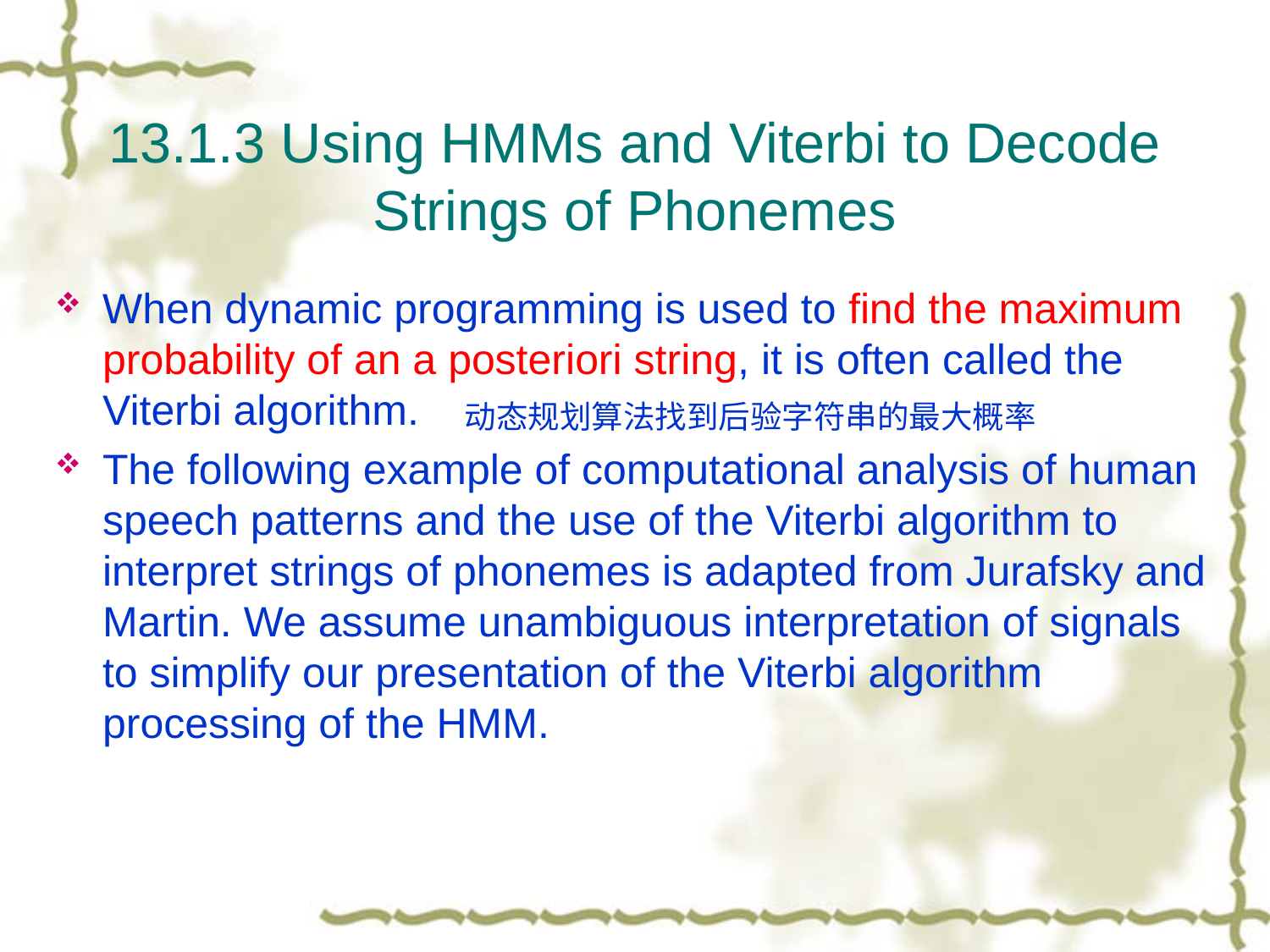

# 13.1.3 Using HMMs and Viterbi to Decode Strings of Phonemes
When dynamic programming is used to find the maximum probability of an a posteriori string, it is often called the Viterbi algorithm.
The following example of computational analysis of human speech patterns and the use of the Viterbi algorithm to interpret strings of phonemes is adapted from Jurafsky and Martin. We assume unambiguous interpretation of signals to simplify our presentation of the Viterbi algorithm processing of the HMM.
动态规划算法找到后验字符串的最大概率